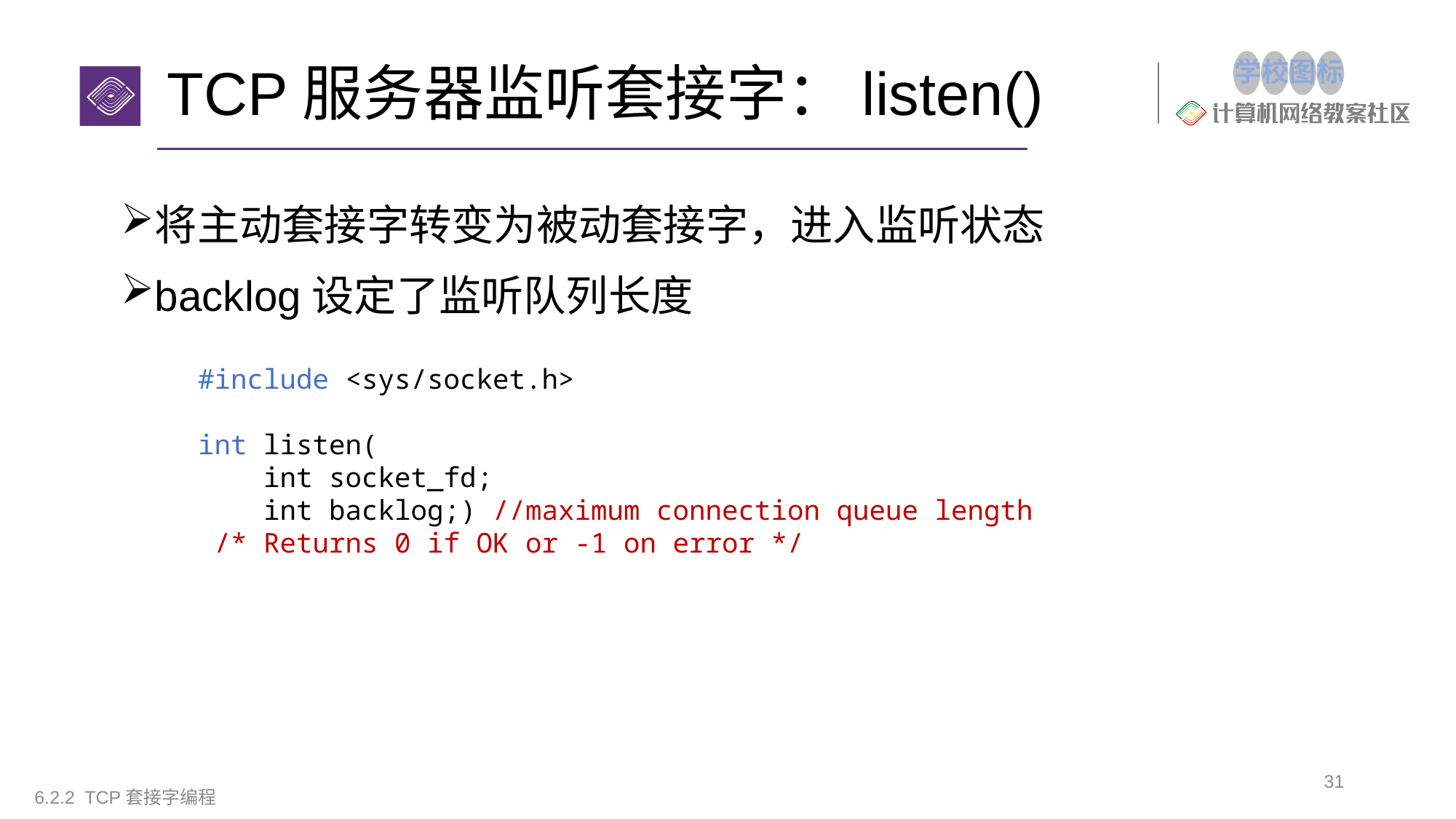

# TCP服务器监听套接字：listen()
将主动套接字转变为被动套接字，进入监听状态
backlog设定了监听队列长度
#include <sys/socket.h>
int listen(
    int socket_fd;
    int backlog;) //maximum connection queue length
 /* Returns 0 if OK or -1 on error */
31
6.2.2  TCP套接字编程